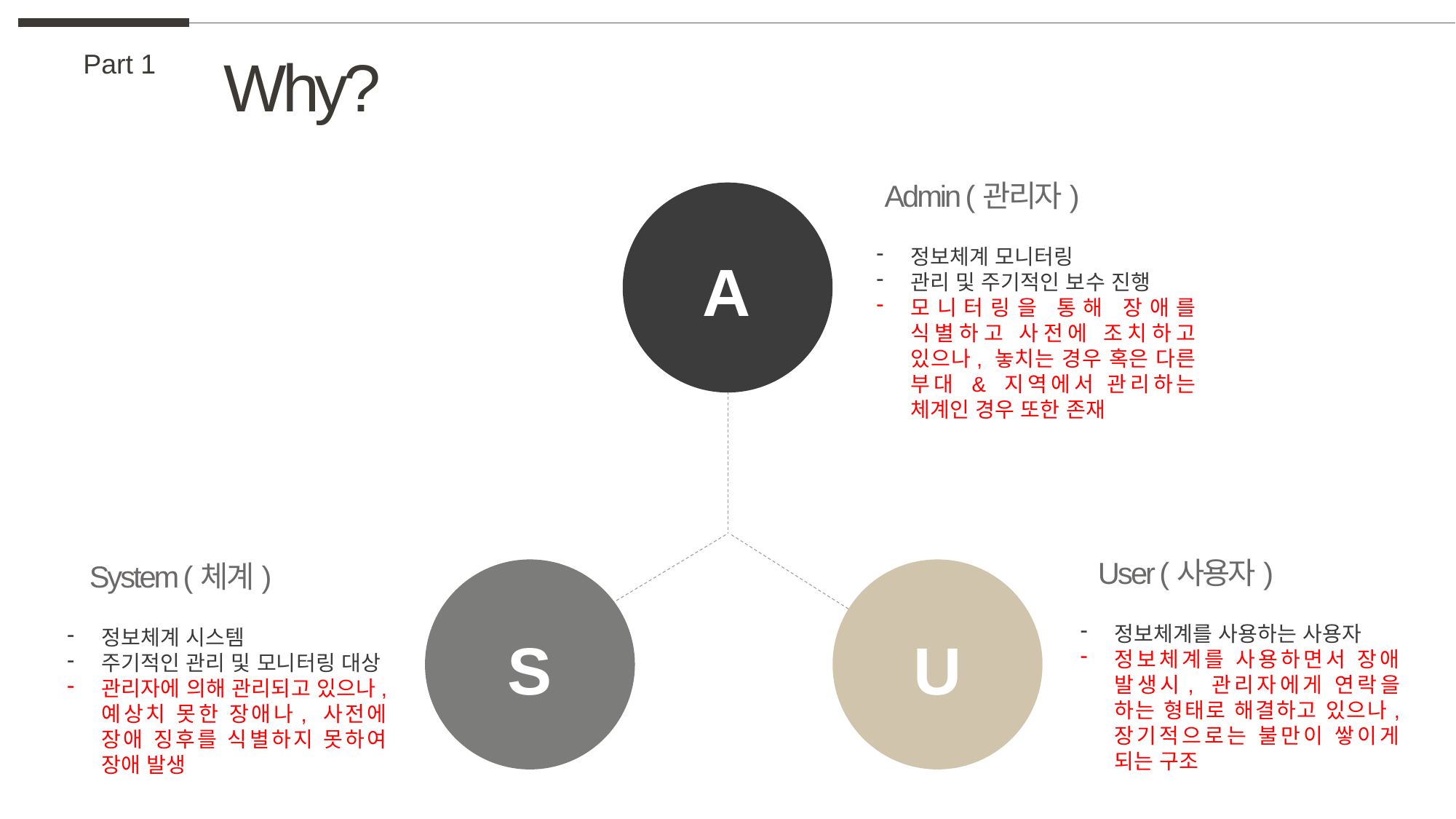

Why?
Part 1
Admin (관리자)
정보체계 모니터링
관리 및 주기적인 보수 진행
모니터링을 통해 장애를 식별하고 사전에 조치하고 있으나, 놓치는 경우 혹은 다른 부대 & 지역에서 관리하는 체계인 경우 또한 존재

A
User (사용자)
정보체계를 사용하는 사용자
정보체계를 사용하면서 장애 발생시, 관리자에게 연락을 하는 형태로 해결하고 있으나, 장기적으로는 불만이 쌓이게 되는 구조

System (체계)
정보체계 시스템
주기적인 관리 및 모니터링 대상
관리자에 의해 관리되고 있으나, 예상치 못한 장애나, 사전에 장애 징후를 식별하지 못하여 장애 발생

S
U